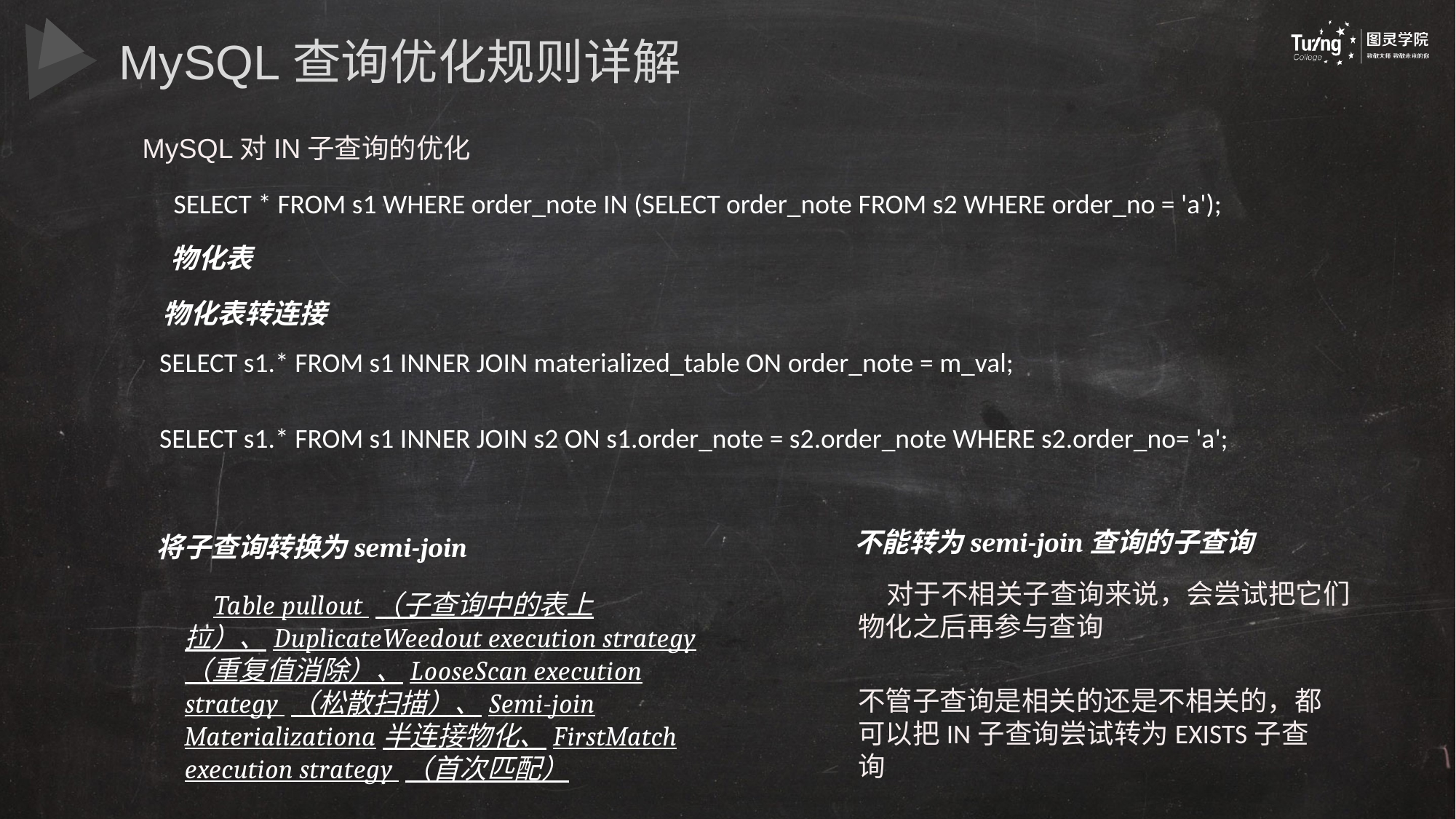

MySQL查询优化规则详解
MySQL对IN子查询的优化
SELECT * FROM s1 WHERE order_note IN (SELECT order_note FROM s2 WHERE order_no = 'a');
物化表
物化表转连接
SELECT s1.* FROM s1 INNER JOIN materialized_table ON order_note = m_val;
SELECT s1.* FROM s1 INNER JOIN s2 ON s1.order_note = s2.order_note WHERE s2.order_no= 'a';
不能转为semi-join查询的子查询
将子查询转换为semi-join
对于不相关子查询来说，会尝试把它们物化之后再参与查询
Table pullout （子查询中的表上拉）、DuplicateWeedout execution strategy （重复值消除）、LooseScan execution strategy （松散扫描）、Semi-join Materializationa半连接物化、FirstMatch execution strategy （首次匹配）
不管子查询是相关的还是不相关的，都可以把IN子查询尝试转为EXISTS子查询